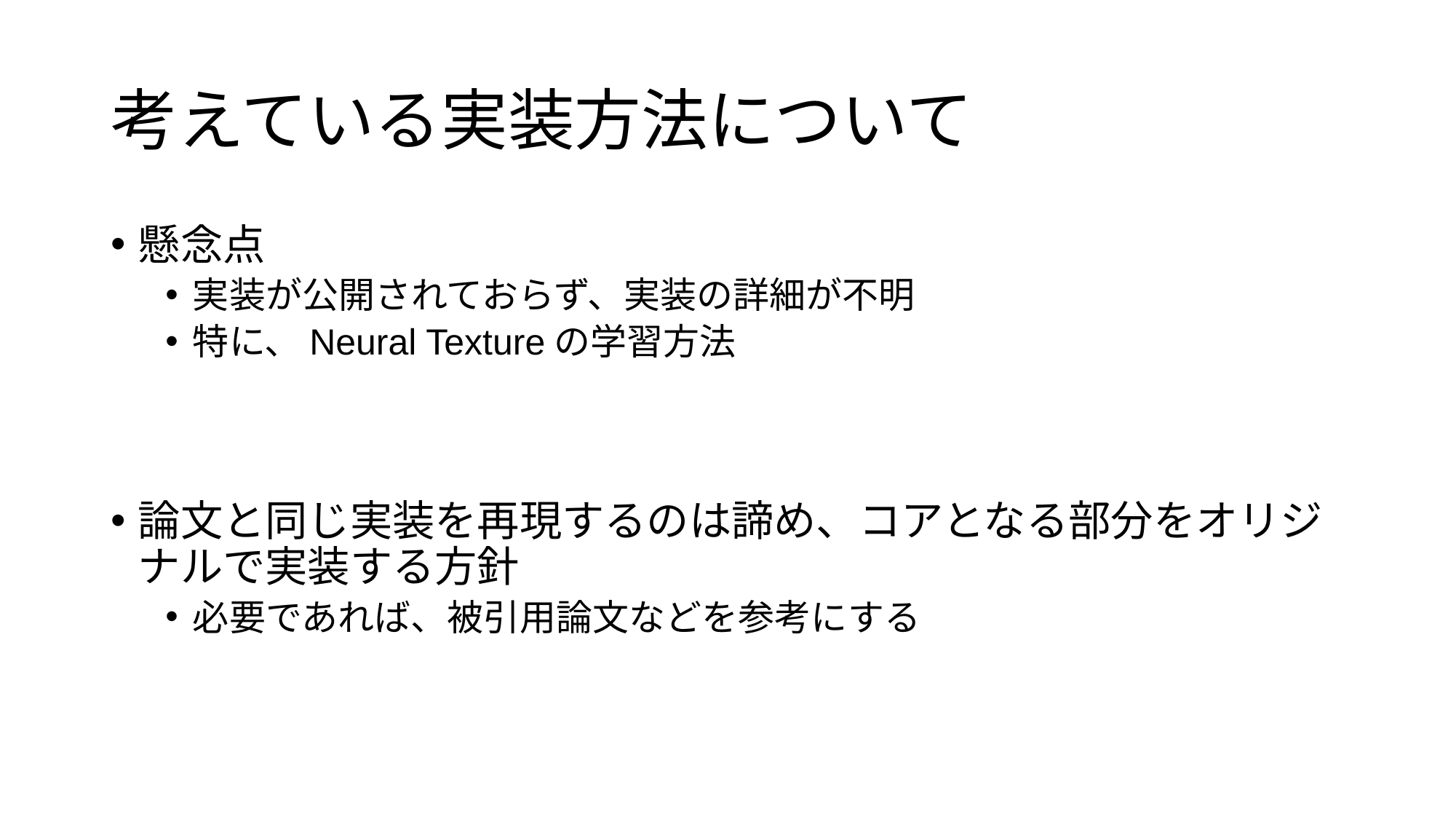

# 考えている実装方法について
懸念点
実装が公開されておらず、実装の詳細が不明
特に、Neural Textureの学習方法

論文と同じ実装を再現するのは諦め、コアとなる部分をオリジナルで実装する方針
必要であれば、被引用論文などを参考にする